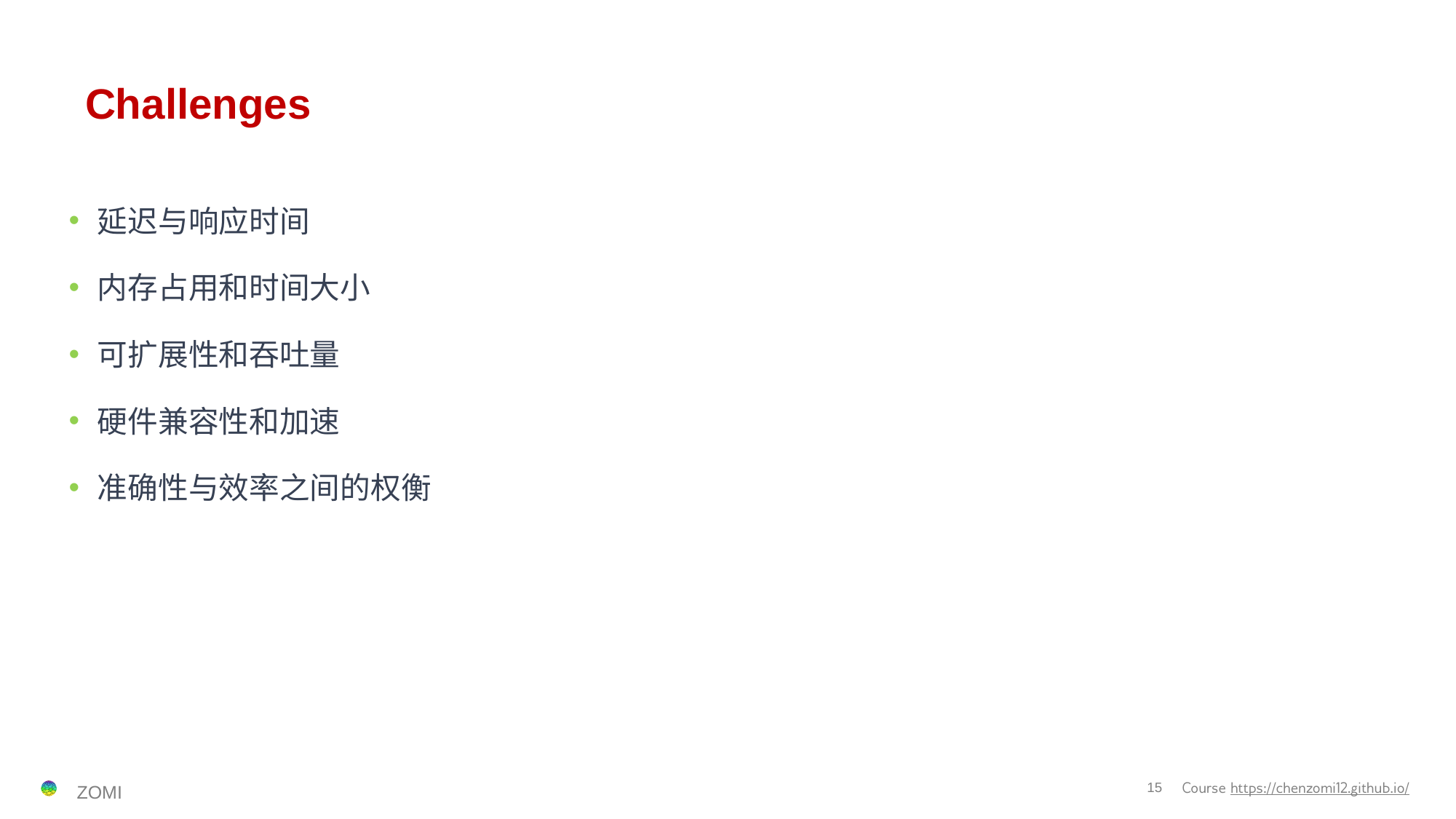

# Challenges
延迟与响应时间
内存占用和时间大小
可扩展性和吞吐量
硬件兼容性和加速
准确性与效率之间的权衡